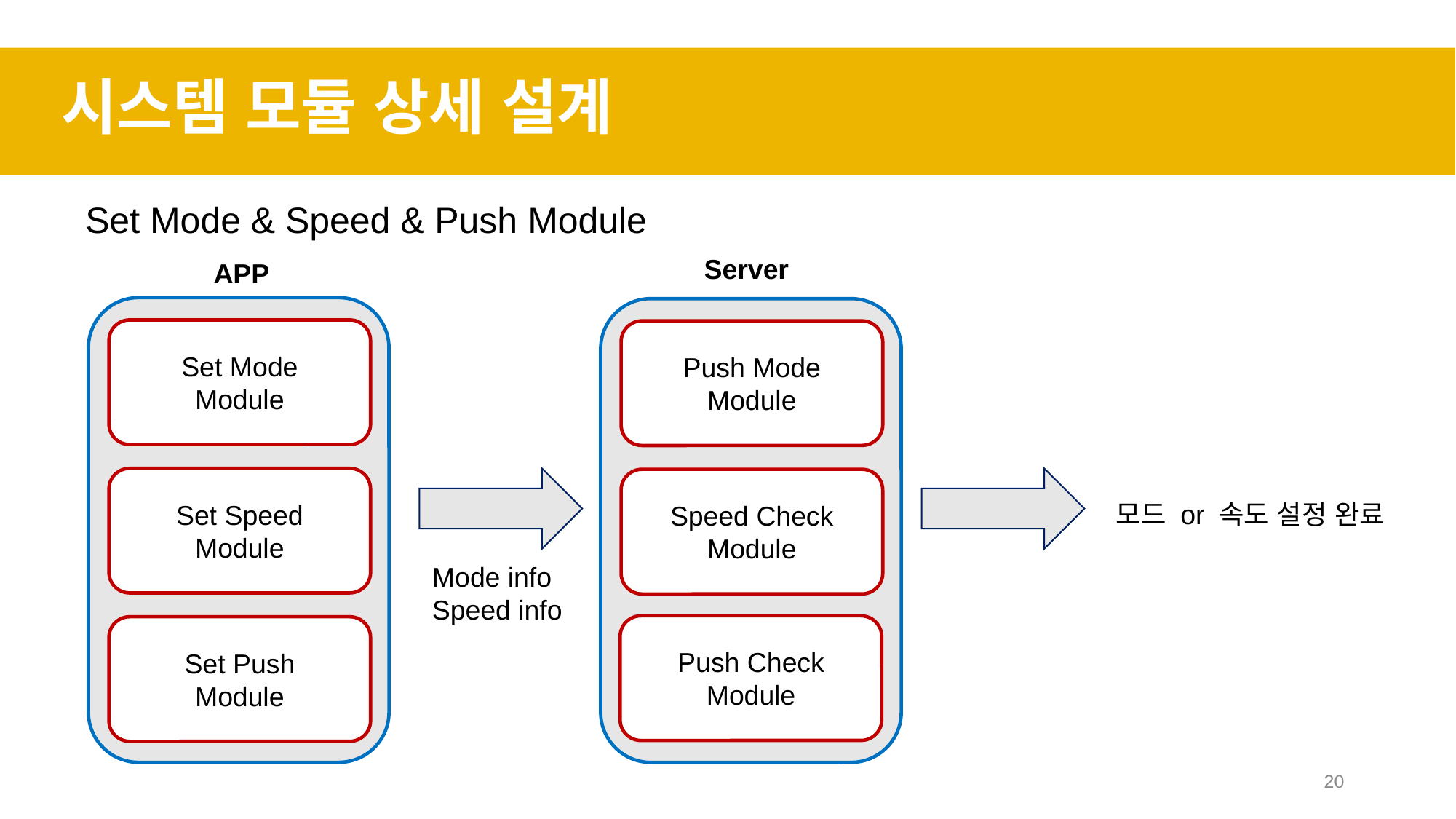

시스템 모듈 상세 설계
Set Mode & Speed & Push Module
Server
APP

Set Mode
Module
Push Mode
Module
Set Speed
Module

Speed Check
Module
모드 or 속도 설정 완료
Mode info
Speed info
Push Check
Module
Set Push
Module
20